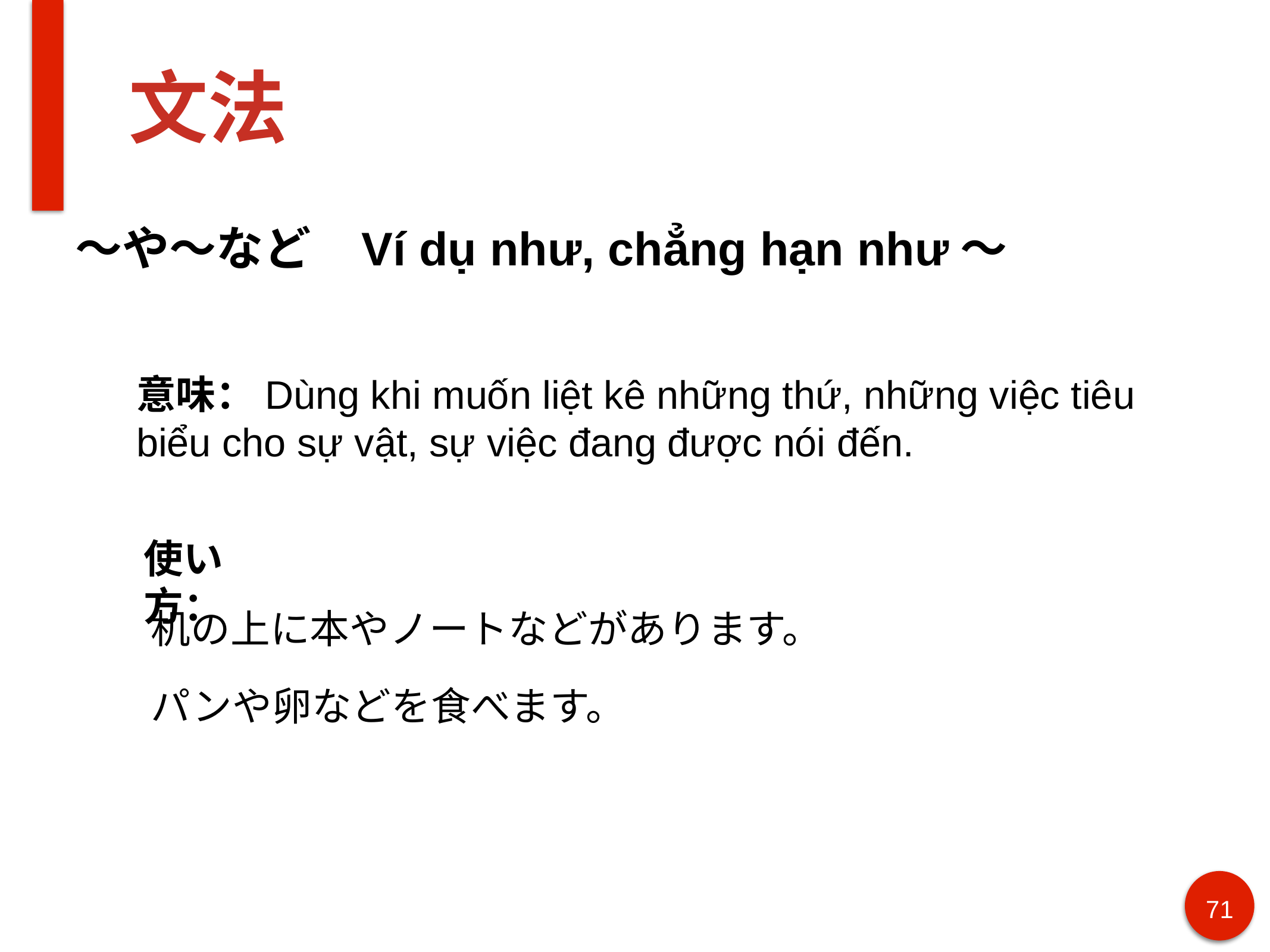

# 文法
〜や〜など   Ví dụ như, chẳng hạn như〜

意味：Dùng khi muốn liệt kê những thứ, những việc tiêu biểu cho sự vật, sự việc đang được nói đến.
使い方：
机の上に本やノートなどがあります。
パンや卵などを食べます。
71